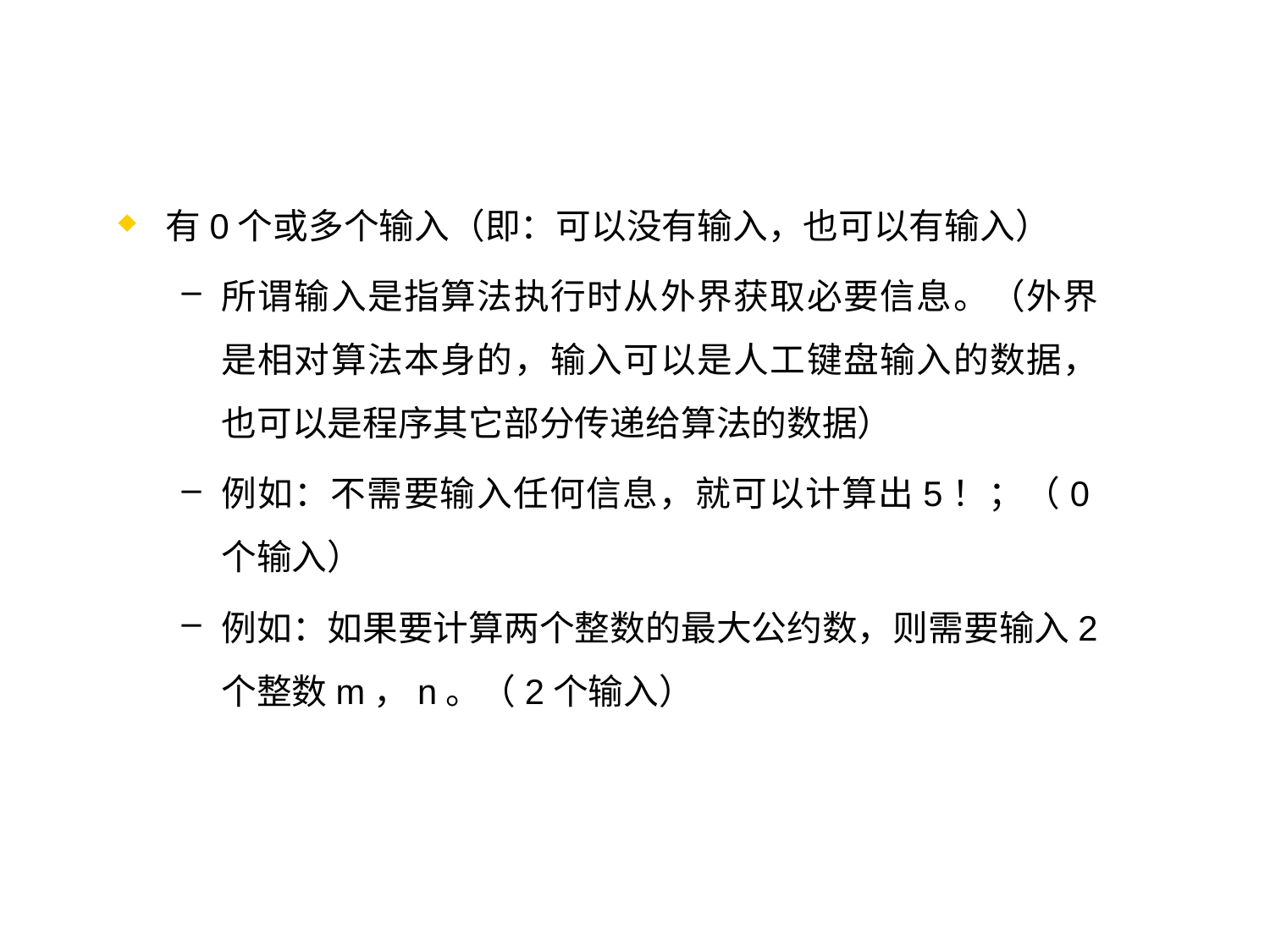

有0个或多个输入（即：可以没有输入，也可以有输入）
所谓输入是指算法执行时从外界获取必要信息。（外界是相对算法本身的，输入可以是人工键盘输入的数据，也可以是程序其它部分传递给算法的数据）
例如：不需要输入任何信息，就可以计算出5！；（0个输入）
例如：如果要计算两个整数的最大公约数，则需要输入2个整数m，n。（2个输入）